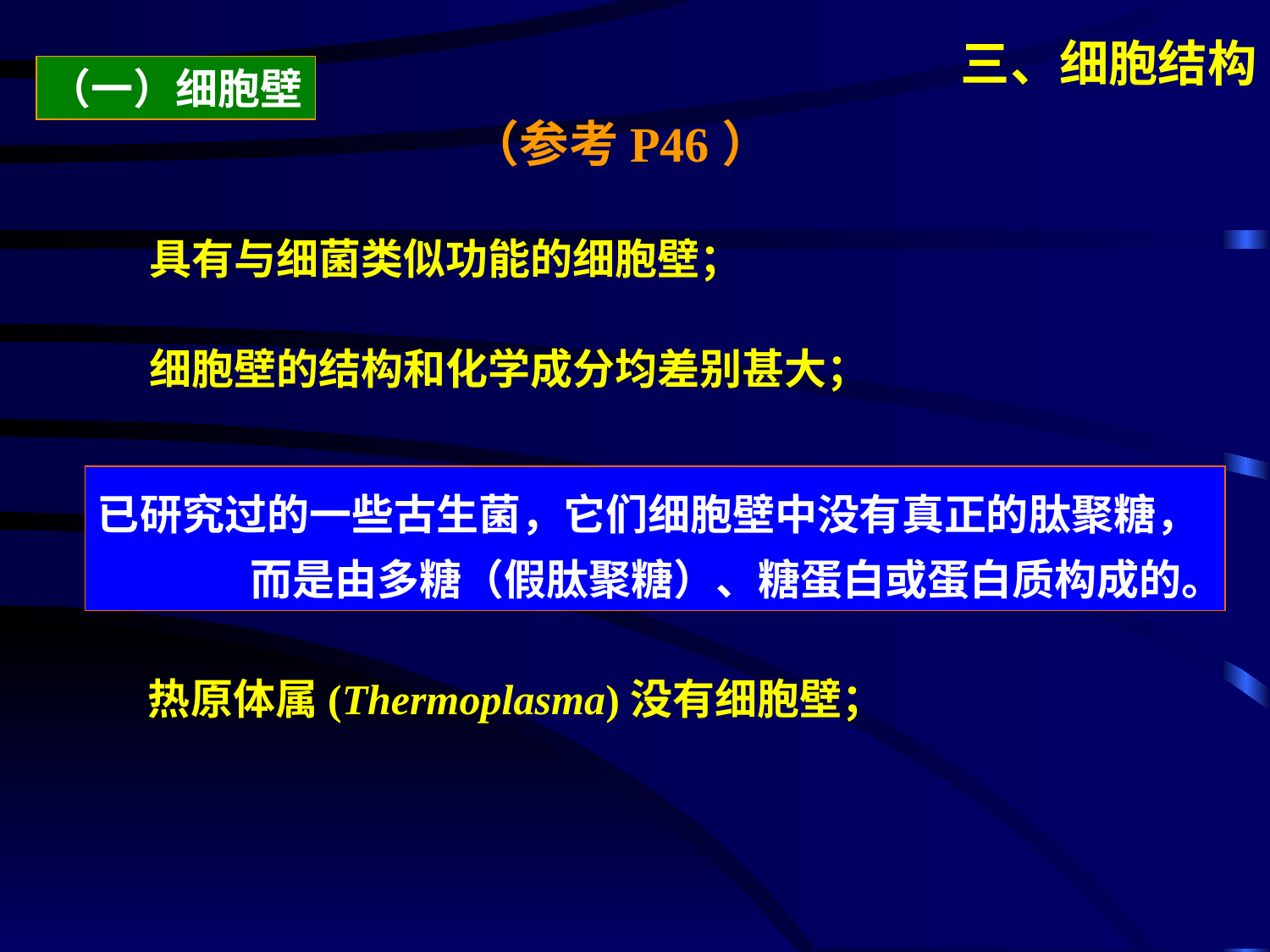

三、细胞结构
（一）细胞壁
（参考P46）
具有与细菌类似功能的细胞壁；
细胞壁的结构和化学成分均差别甚大；
已研究过的一些古生菌，它们细胞壁中没有真正的肽聚糖，
               而是由多糖（假肽聚糖）、糖蛋白或蛋白质构成的。
热原体属(Thermoplasma)没有细胞壁；